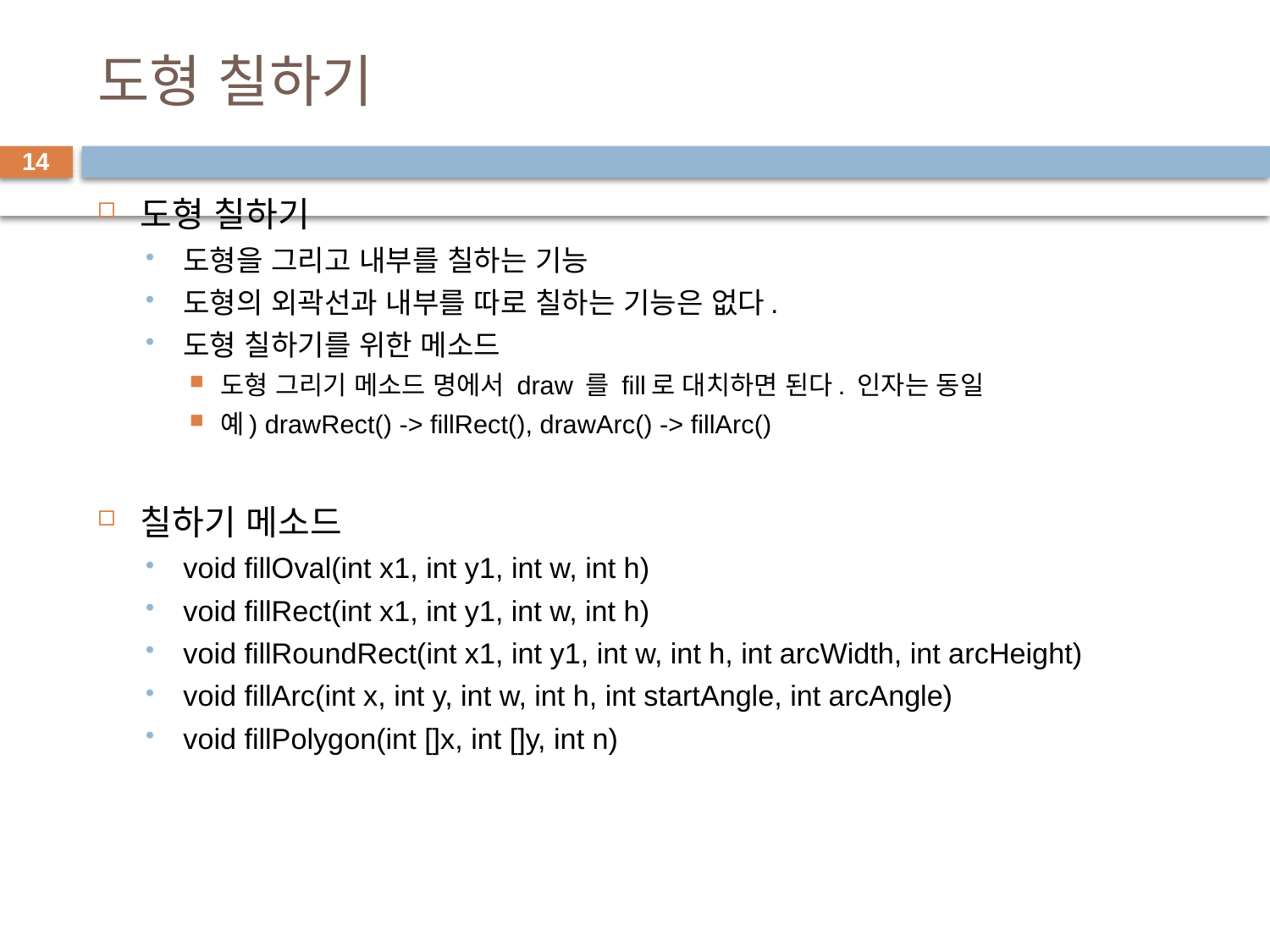

# 도형 칠하기
14
도형 칠하기
도형을 그리고 내부를 칠하는 기능
도형의 외곽선과 내부를 따로 칠하는 기능은 없다.
도형 칠하기를 위한 메소드
도형 그리기 메소드 명에서 draw 를 fill로 대치하면 된다. 인자는 동일
예) drawRect() -> fillRect(), drawArc() -> fillArc()

칠하기 메소드
void fillOval(int x1, int y1, int w, int h)
void fillRect(int x1, int y1, int w, int h)
void fillRoundRect(int x1, int y1, int w, int h, int arcWidth, int arcHeight)
void fillArc(int x, int y, int w, int h, int startAngle, int arcAngle)
void fillPolygon(int []x, int []y, int n)